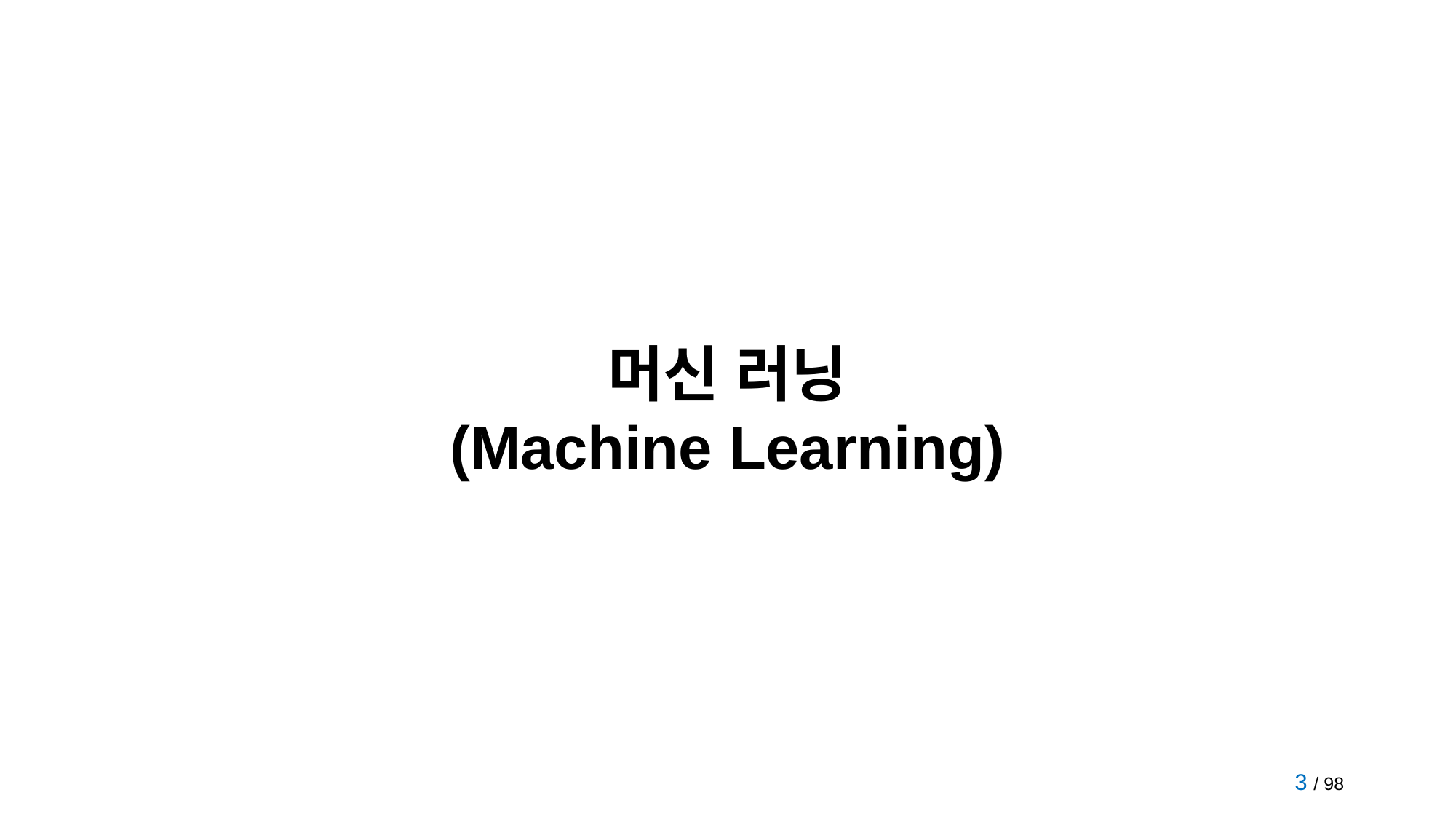

머신 러닝
(Machine Learning)
3 / 98